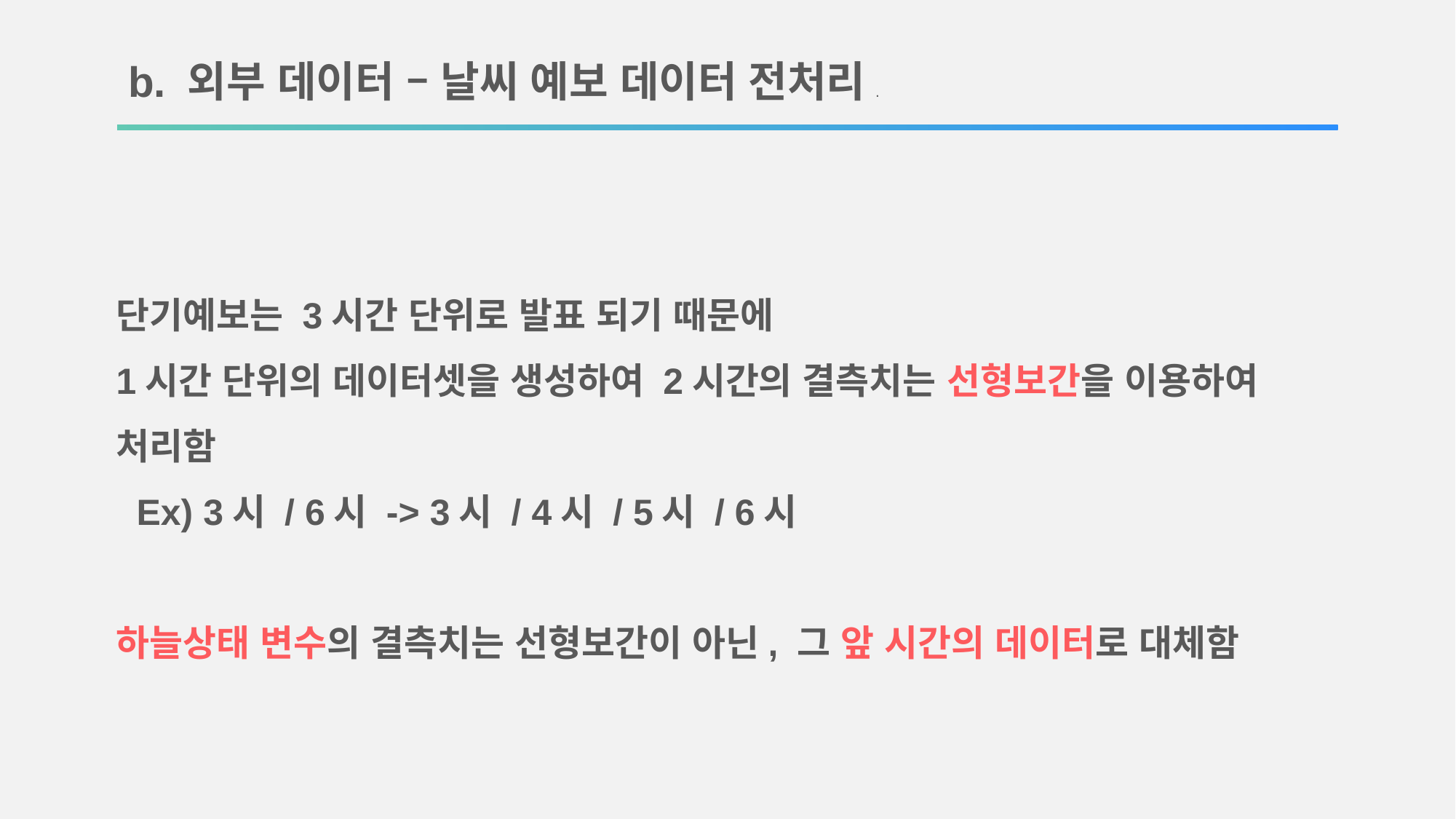

b. 외부 데이터 – 날씨 예보 데이터 전처리.

단기예보는 3시간 단위로 발표 되기 때문에
1시간 단위의 데이터셋을 생성하여 2시간의 결측치는 선형보간을 이용하여 처리함
  Ex) 3시 / 6시 -> 3시 / 4시 / 5시 / 6시

하늘상태 변수의 결측치는 선형보간이 아닌, 그 앞 시간의 데이터로 대체함